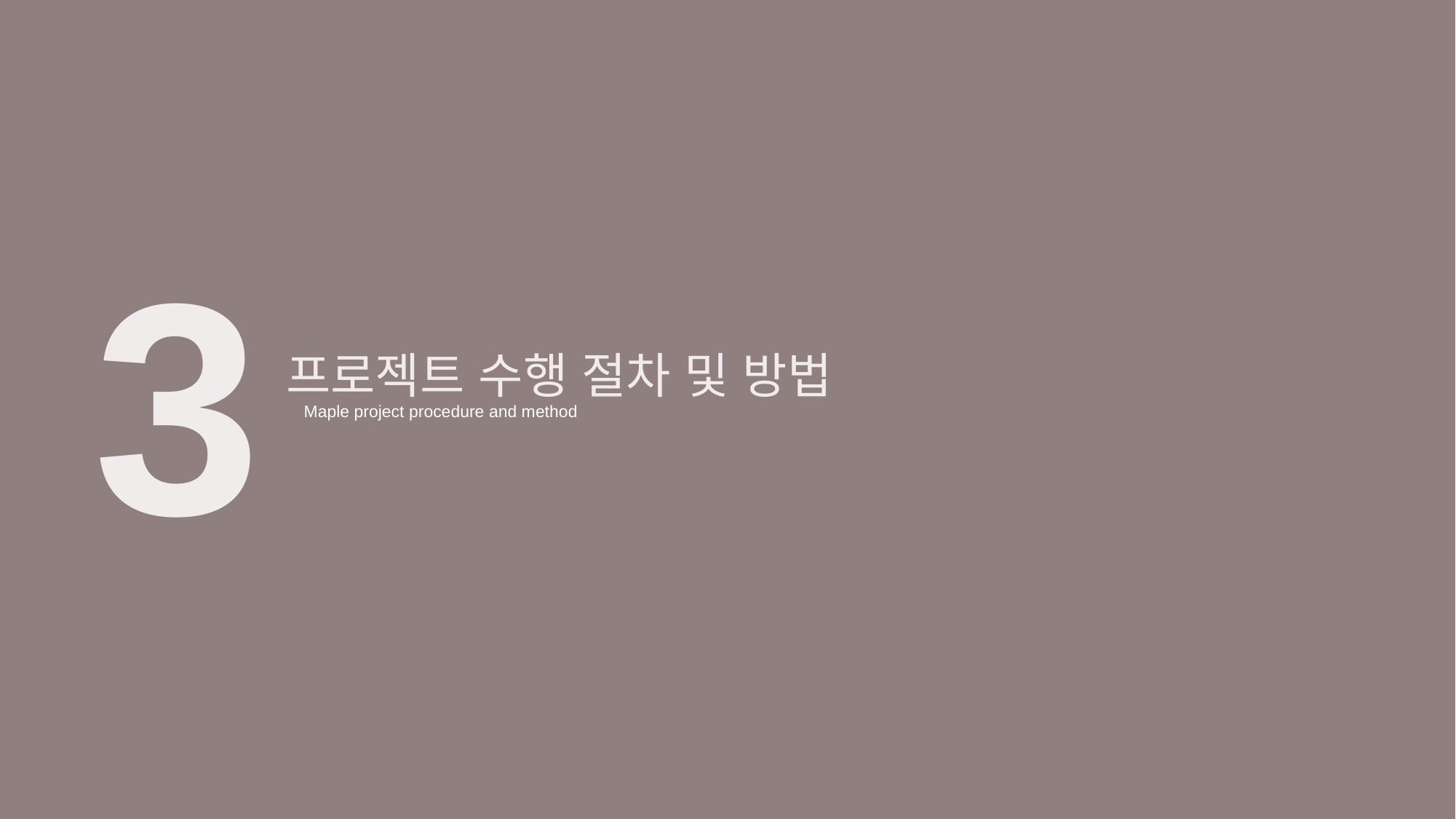

3
프로젝트 수행 절차 및 방법
Maple project procedure and method